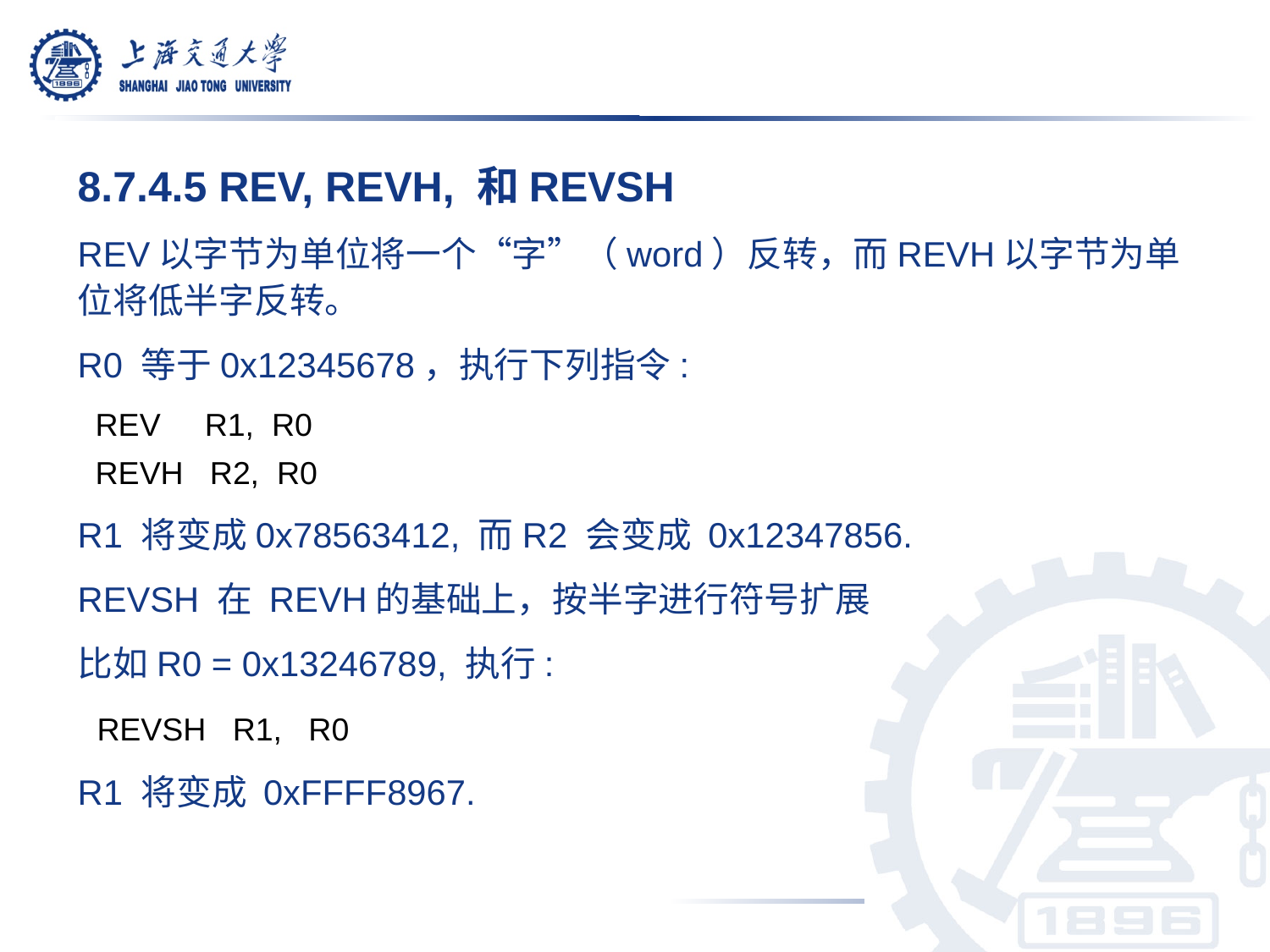

8.7.4.5 REV, REVH, 和REVSH
REV以字节为单位将一个“字”（word）反转，而REVH以字节为单位将低半字反转。
R0 等于0x12345678，执行下列指令:
  REV     R1,  R0
  REVH   R2,  R0
R1 将变成0x78563412, 而R2 会变成 0x12347856.
REVSH 在 REVH的基础上，按半字进行符号扩展
比如R0 = 0x13246789, 执行:
  REVSH   R1,   R0
R1 将变成 0xFFFF8967.